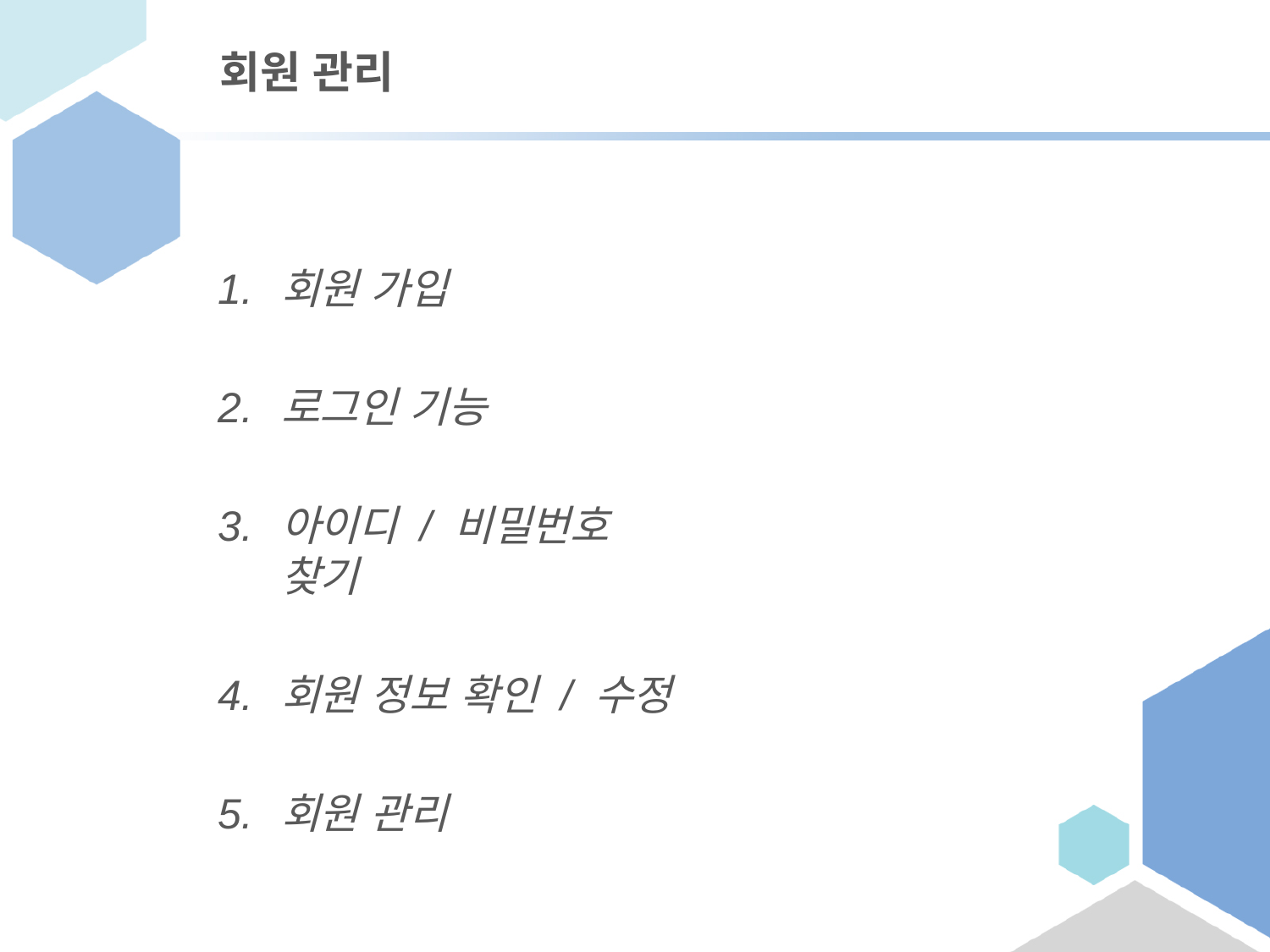

# 회원 관리

회원 가입

로그인 기능

아이디 / 비밀번호 찾기

회원 정보 확인 / 수정

회원 관리